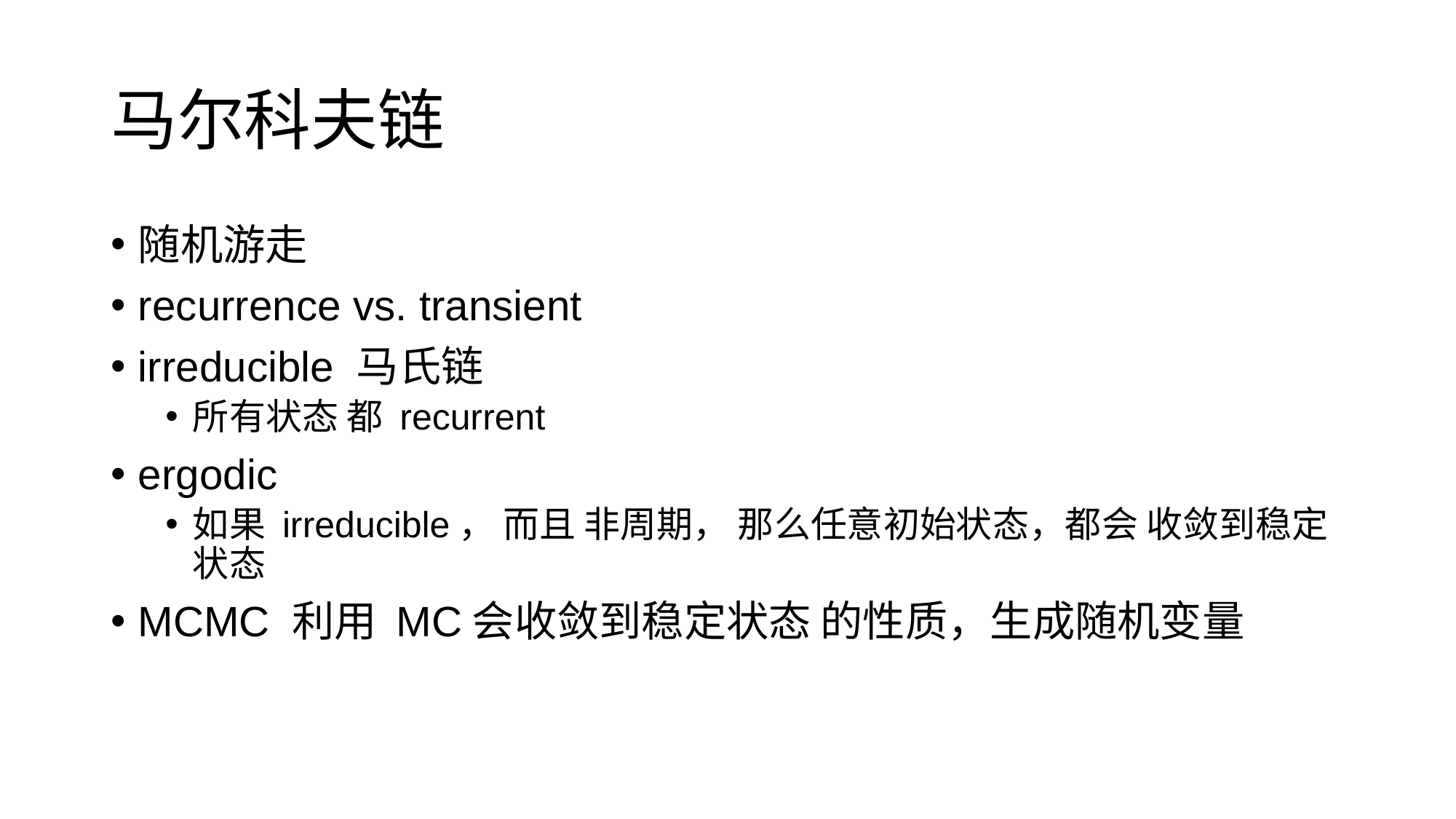

# 马尔科夫链
随机游走
recurrence vs. transient
irreducible 马氏链
所有状态 都 recurrent
ergodic
如果 irreducible， 而且 非周期， 那么任意初始状态，都会 收敛到稳定状态
MCMC 利用 MC会收敛到稳定状态 的性质，生成随机变量